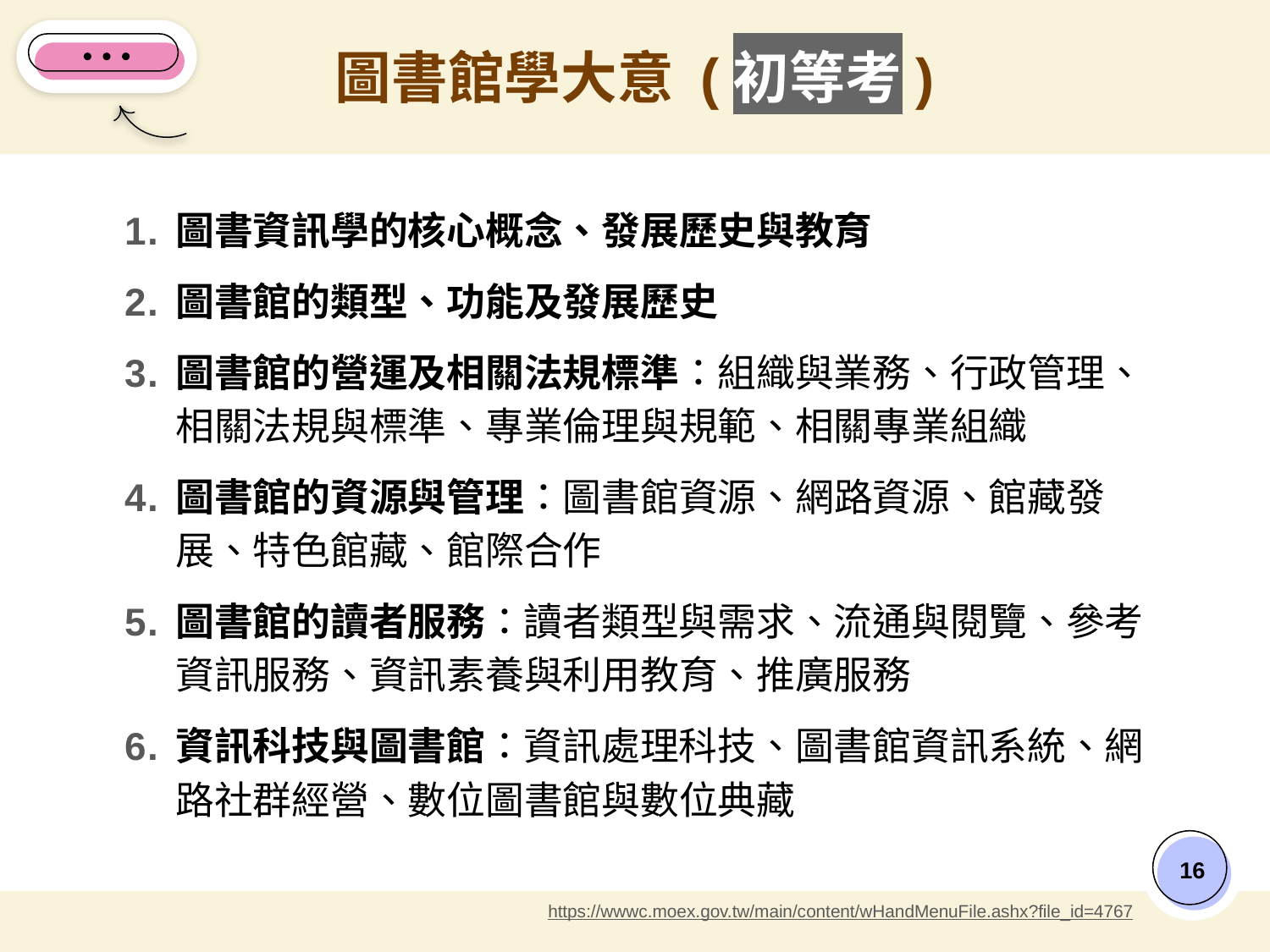

# 圖書館學大意 (初等考)
圖書資訊學的核心概念、發展歷史與教育
圖書館的類型、功能及發展歷史
圖書館的營運及相關法規標準：組織與業務、行政管理、相關法規與標準、專業倫理與規範、相關專業組織
圖書館的資源與管理：圖書館資源、網路資源、館藏發展、特色館藏、館際合作
圖書館的讀者服務：讀者類型與需求、流通與閱覽、參考資訊服務、資訊素養與利用教育、推廣服務
資訊科技與圖書館：資訊處理科技、圖書館資訊系統、網路社群經營、數位圖書館與數位典藏
16

https://wwwc.moex.gov.tw/main/content/wHandMenuFile.ashx?file_id=4767